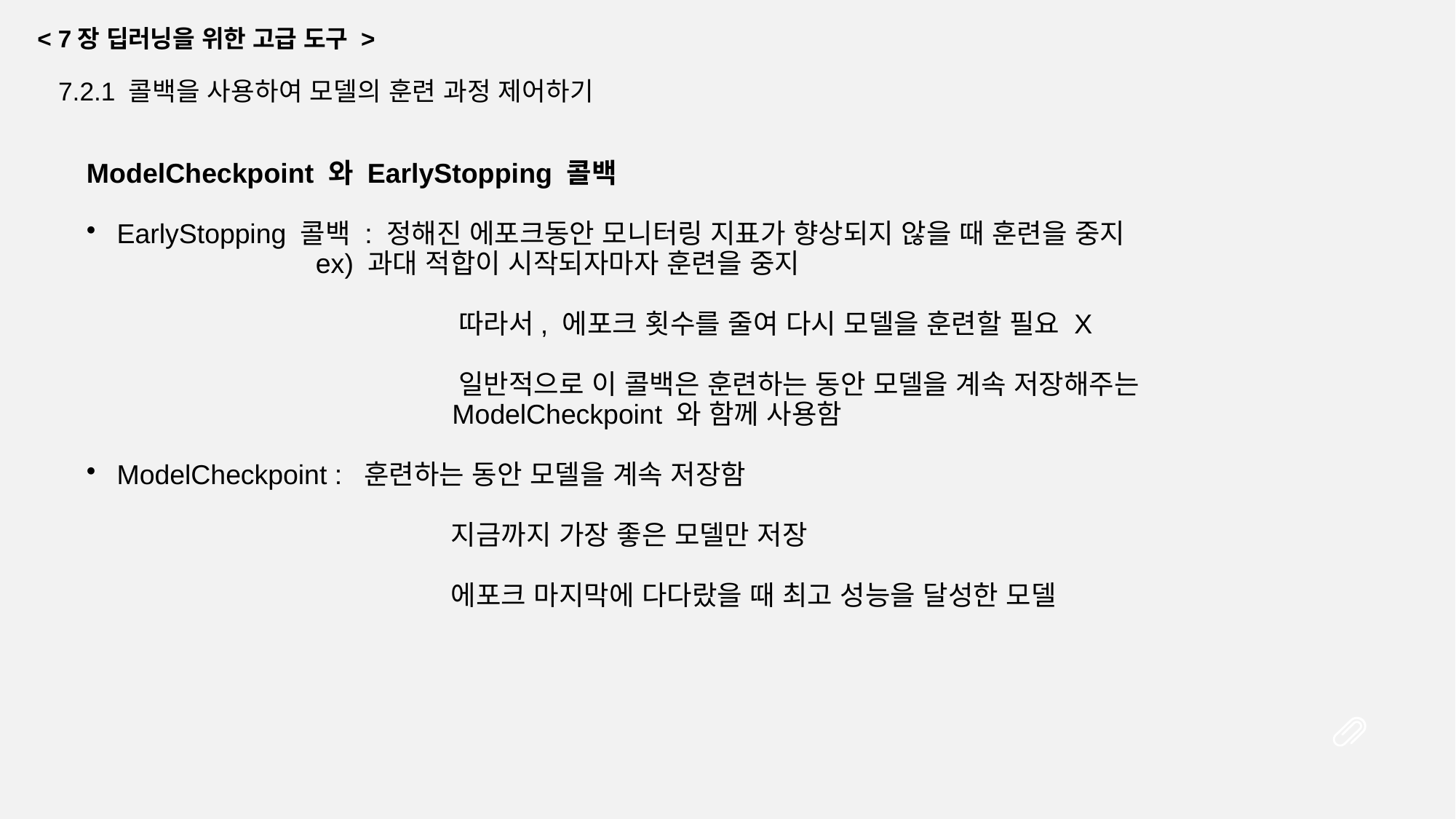

< 7장 딥러닝을 위한 고급 도구 >
7.2.1 콜백을 사용하여 모델의 훈련 과정 제어하기
ModelCheckpoint 와 EarlyStopping 콜백

EarlyStopping 콜백 : 정해진 에포크동안 모니터링 지표가 향상되지 않을 때 훈련을 중지
                              ex) 과대 적합이 시작되자마자 훈련을 중지

                 		     따라서, 에포크 횟수를 줄여 다시 모델을 훈련할 필요 X

                 		     일반적으로 이 콜백은 훈련하는 동안 모델을 계속 저장해주는
                 		     ModelCheckpoint 와 함께 사용함

ModelCheckpoint :  훈련하는 동안 모델을 계속 저장함

                		    지금까지 가장 좋은 모델만 저장

                		    에포크 마지막에 다다랐을 때 최고 성능을 달성한 모델